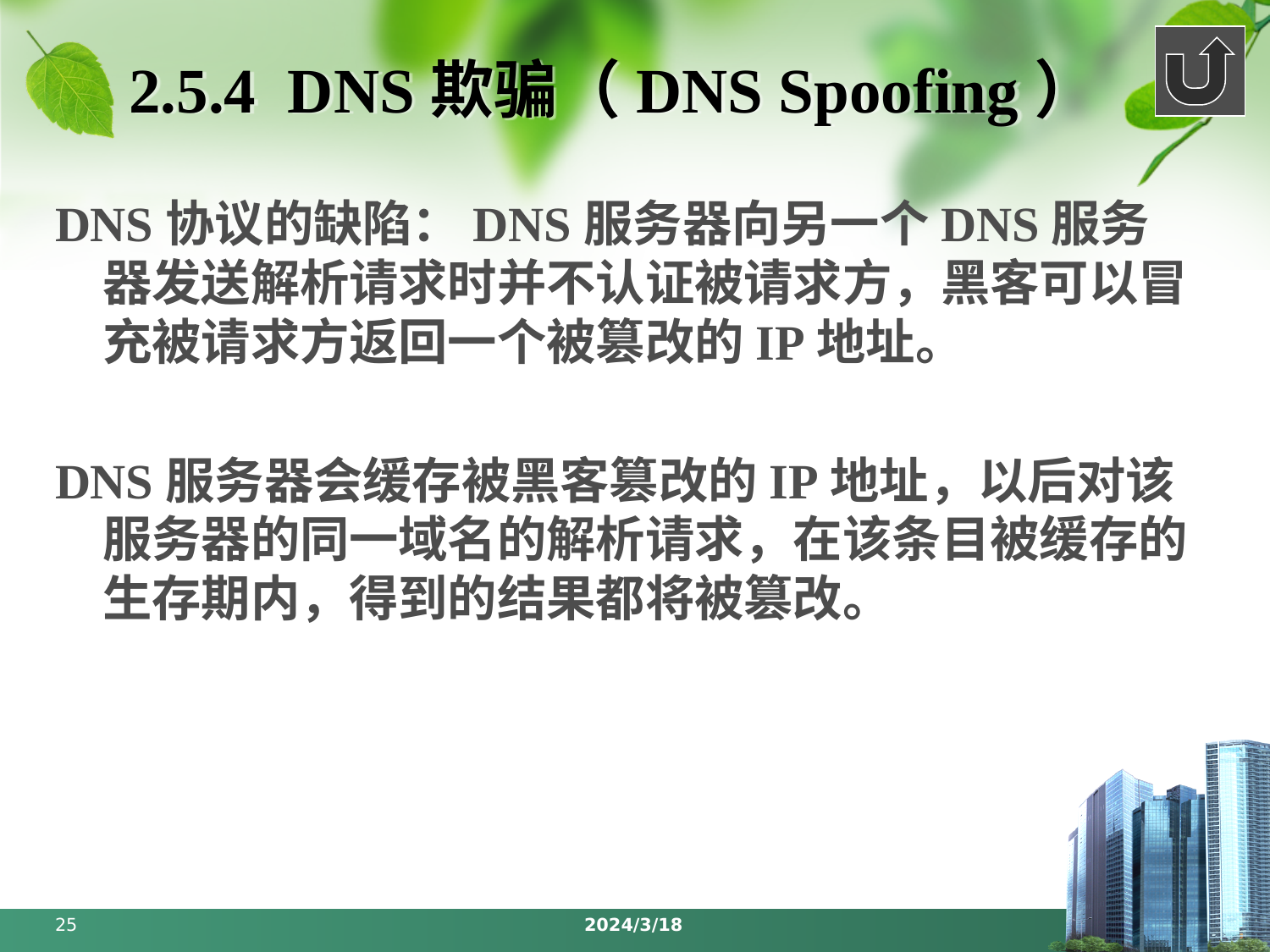

# 2.5.4  DNS欺骗（DNS Spoofing）
DNS协议的缺陷：DNS服务器向另一个DNS服务器发送解析请求时并不认证被请求方，黑客可以冒充被请求方返回一个被篡改的IP地址。

DNS服务器会缓存被黑客篡改的IP地址，以后对该服务器的同一域名的解析请求，在该条目被缓存的生存期内，得到的结果都将被篡改。
25
2024/3/18